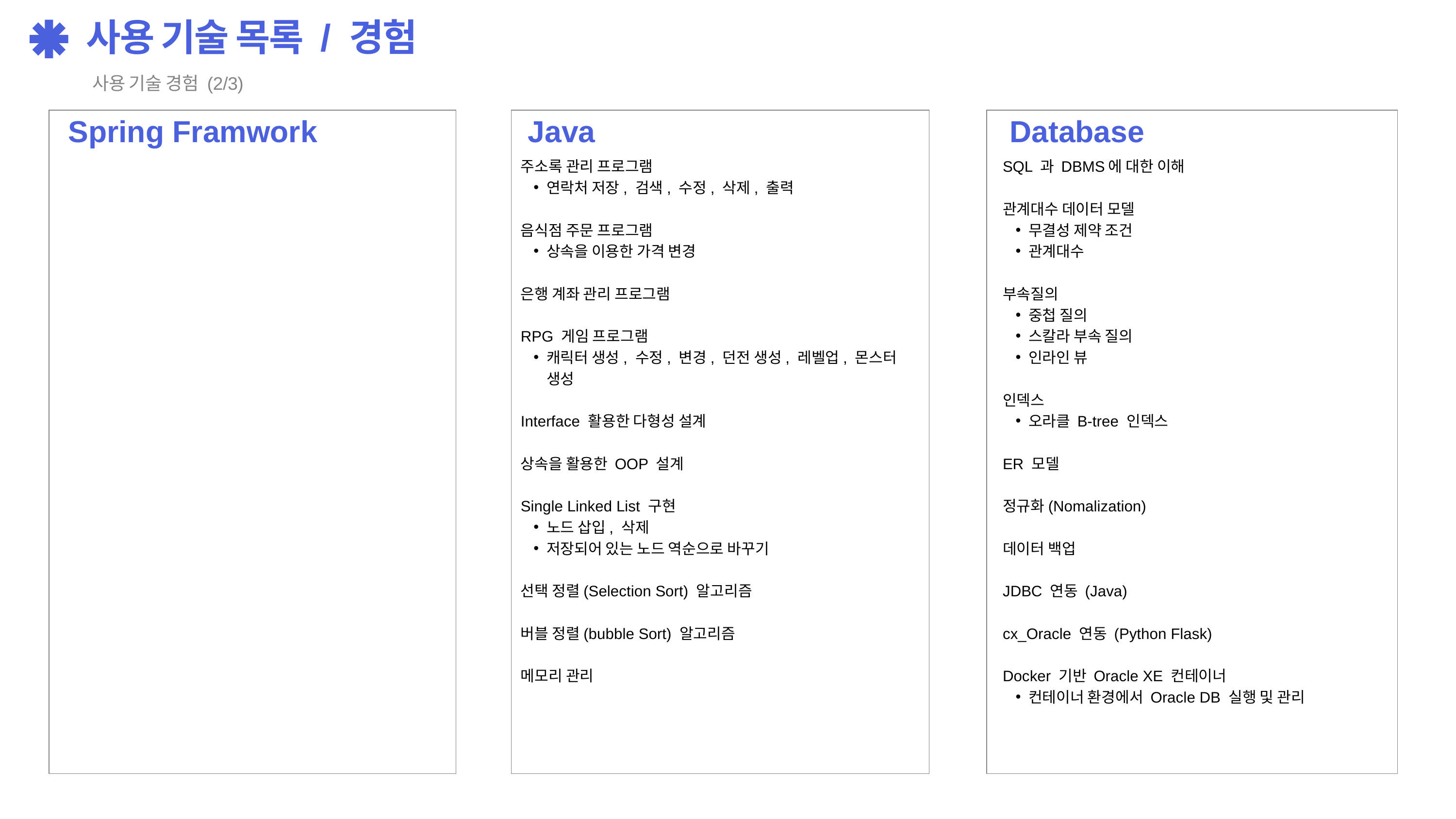

사용 기술 목록 / 경험
사용 기술 경험 (2/3)
Spring Framwork
Java
Database

주소록 관리 프로그램
연락처 저장, 검색, 수정, 삭제, 출력

음식점 주문 프로그램
상속을 이용한 가격 변경

은행 계좌 관리 프로그램

RPG 게임 프로그램
캐릭터 생성, 수정, 변경, 던전 생성, 레벨업, 몬스터 생성

Interface 활용한 다형성 설계

상속을 활용한 OOP 설계

Single Linked List 구현
노드 삽입, 삭제
저장되어 있는 노드 역순으로 바꾸기

선택 정렬(Selection Sort) 알고리즘

버블 정렬(bubble Sort) 알고리즘

메모리 관리

SQL 과 DBMS에 대한 이해

관계대수 데이터 모델
무결성 제약 조건
관계대수

부속질의
중첩 질의
스칼라 부속 질의
인라인 뷰

인덱스
오라클 B-tree 인덱스

ER 모델

정규화(Nomalization)

데이터 백업

JDBC 연동 (Java)

cx_Oracle 연동 (Python Flask)

Docker 기반 Oracle XE 컨테이너
컨테이너 환경에서 Oracle DB 실행 및 관리